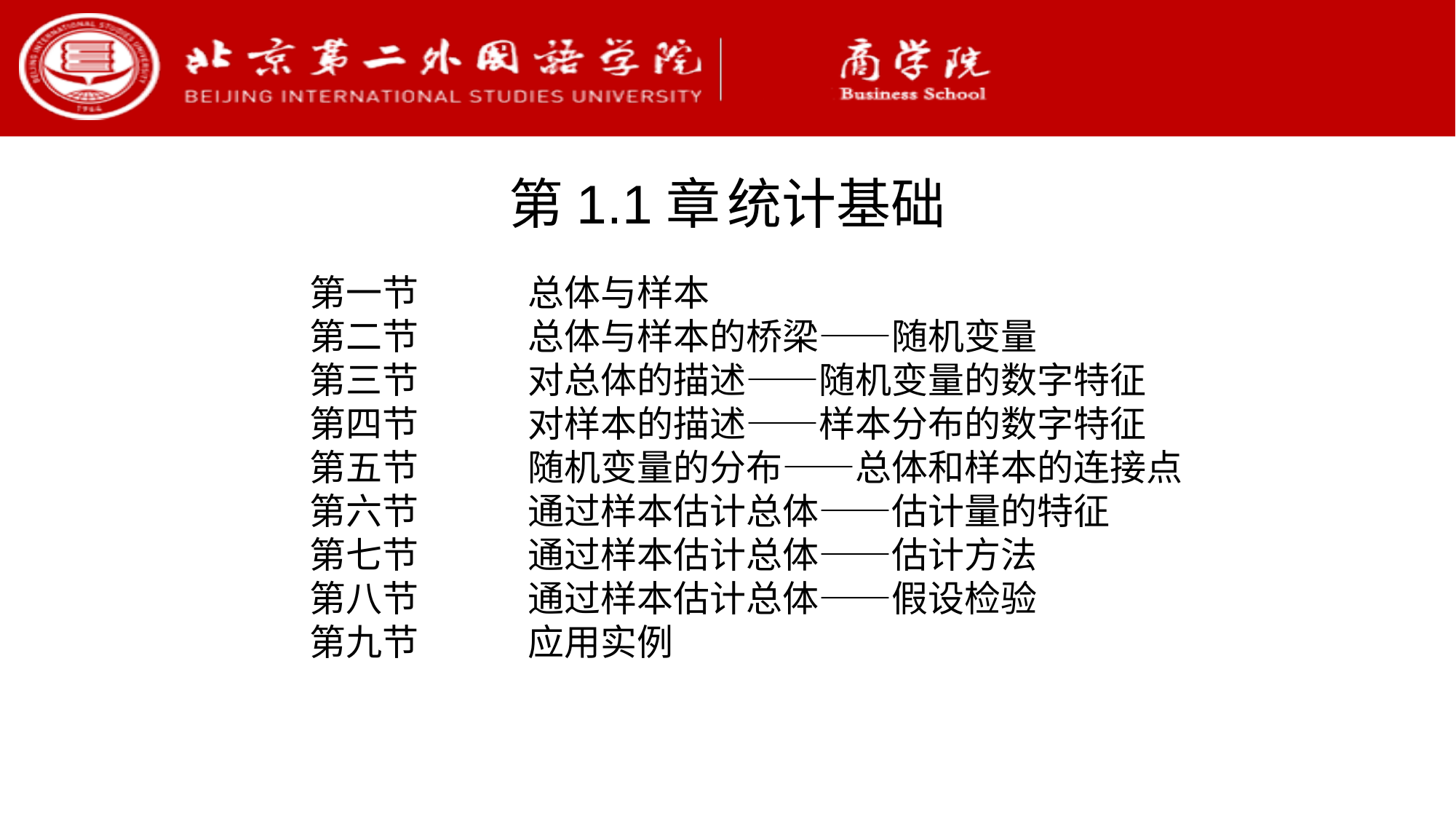

第1.1章	统计基础
第一节	总体与样本
第二节	总体与样本的桥梁——随机变量
第三节	对总体的描述——随机变量的数字特征
第四节	对样本的描述——样本分布的数字特征
第五节	随机变量的分布——总体和样本的连接点
第六节	通过样本估计总体——估计量的特征
第七节	通过样本估计总体——估计方法
第八节	通过样本估计总体——假设检验
第九节	应用实例